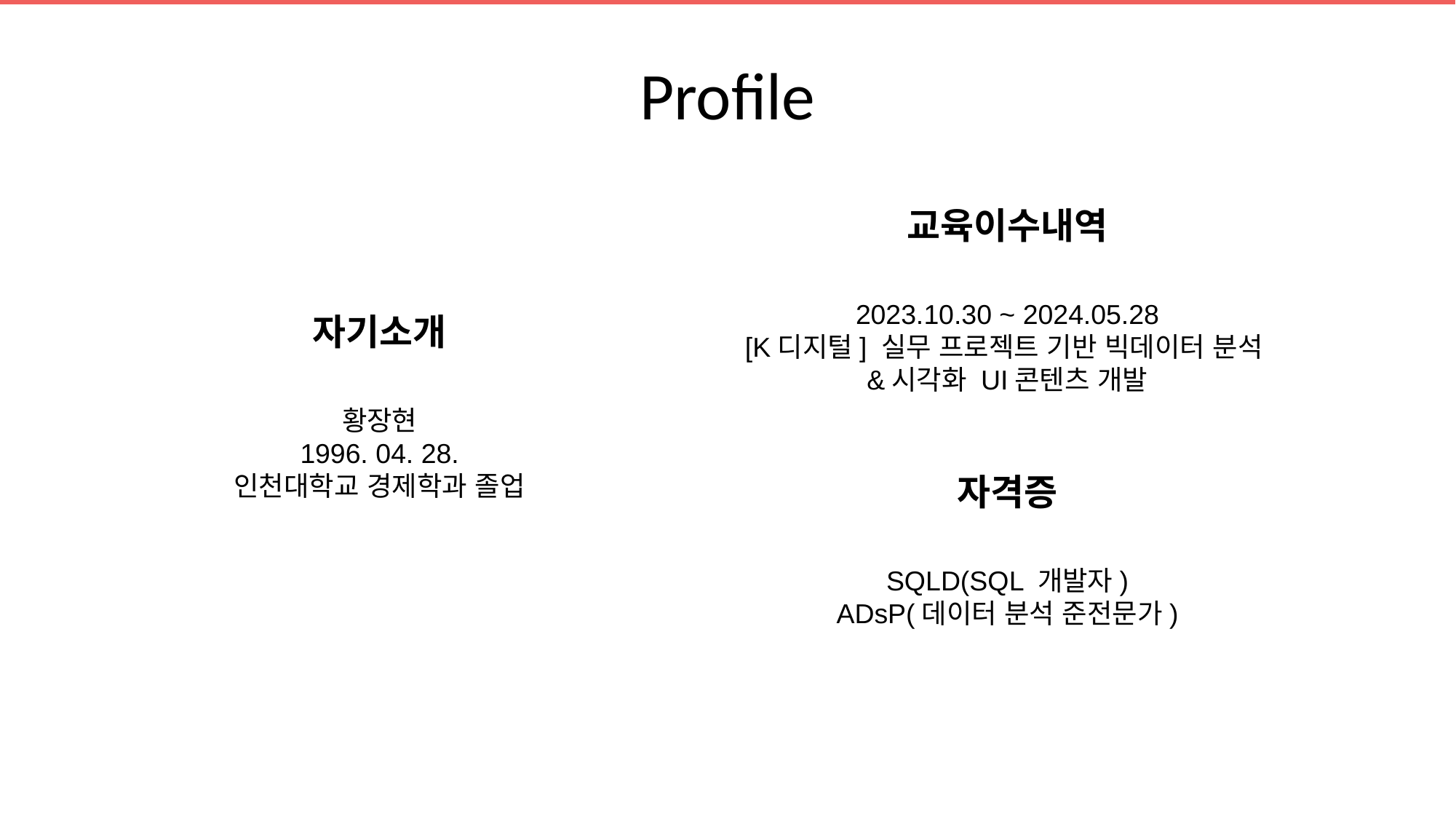

# Profile
교육이수내역

2023.10.30 ~ 2024.05.28
[K디지털] 실무 프로젝트 기반 빅데이터 분석&시각화 UI콘텐츠 개발
자기소개

황장현
1996. 04. 28.
인천대학교 경제학과 졸업
자격증

SQLD(SQL 개발자)
ADsP(데이터 분석 준전문가)